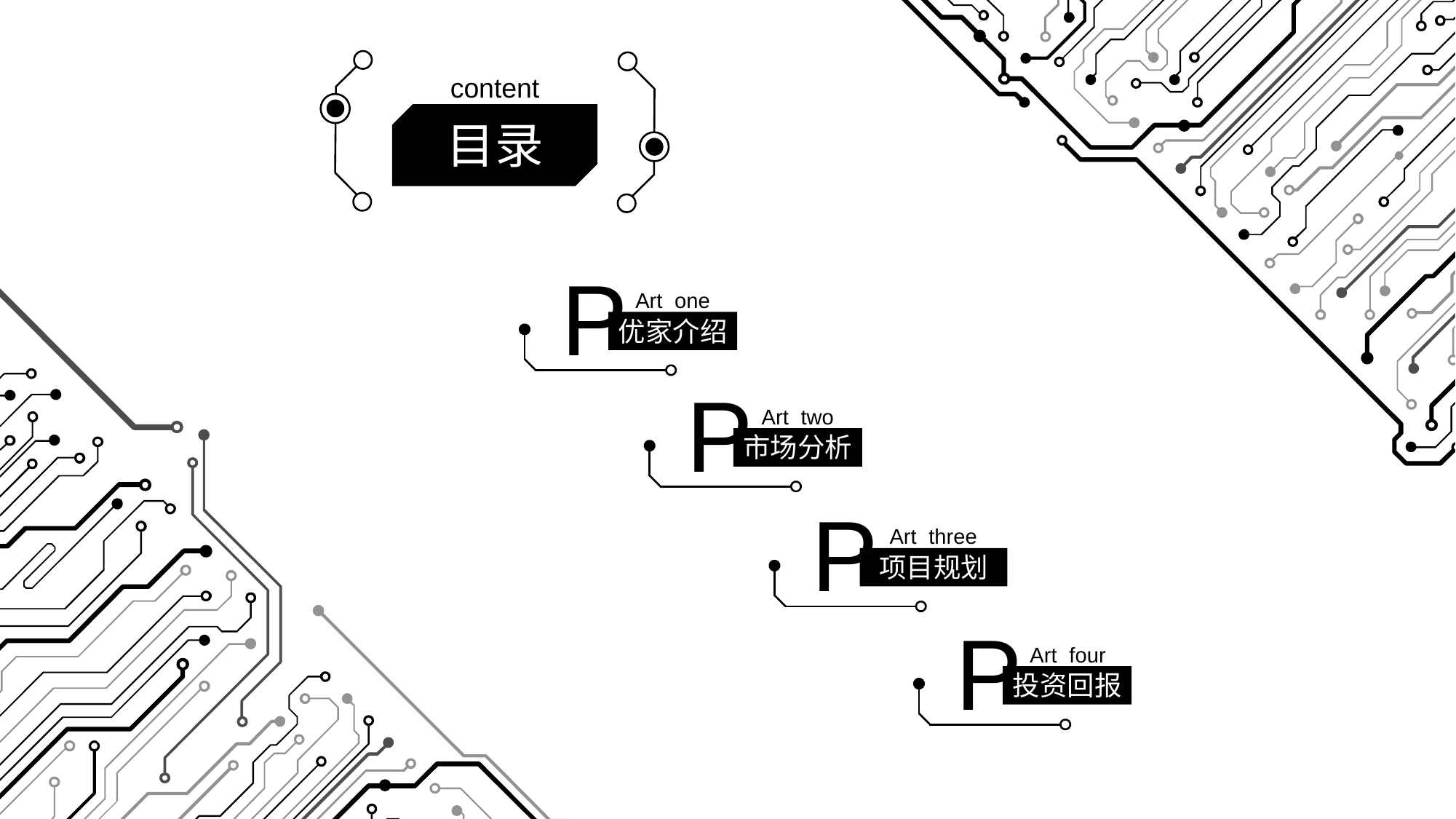

content
目录
P
Art  one
优家介绍

P
Art  two
市场分析

P
Art  three
项目规划

P
Art  four
投资回报